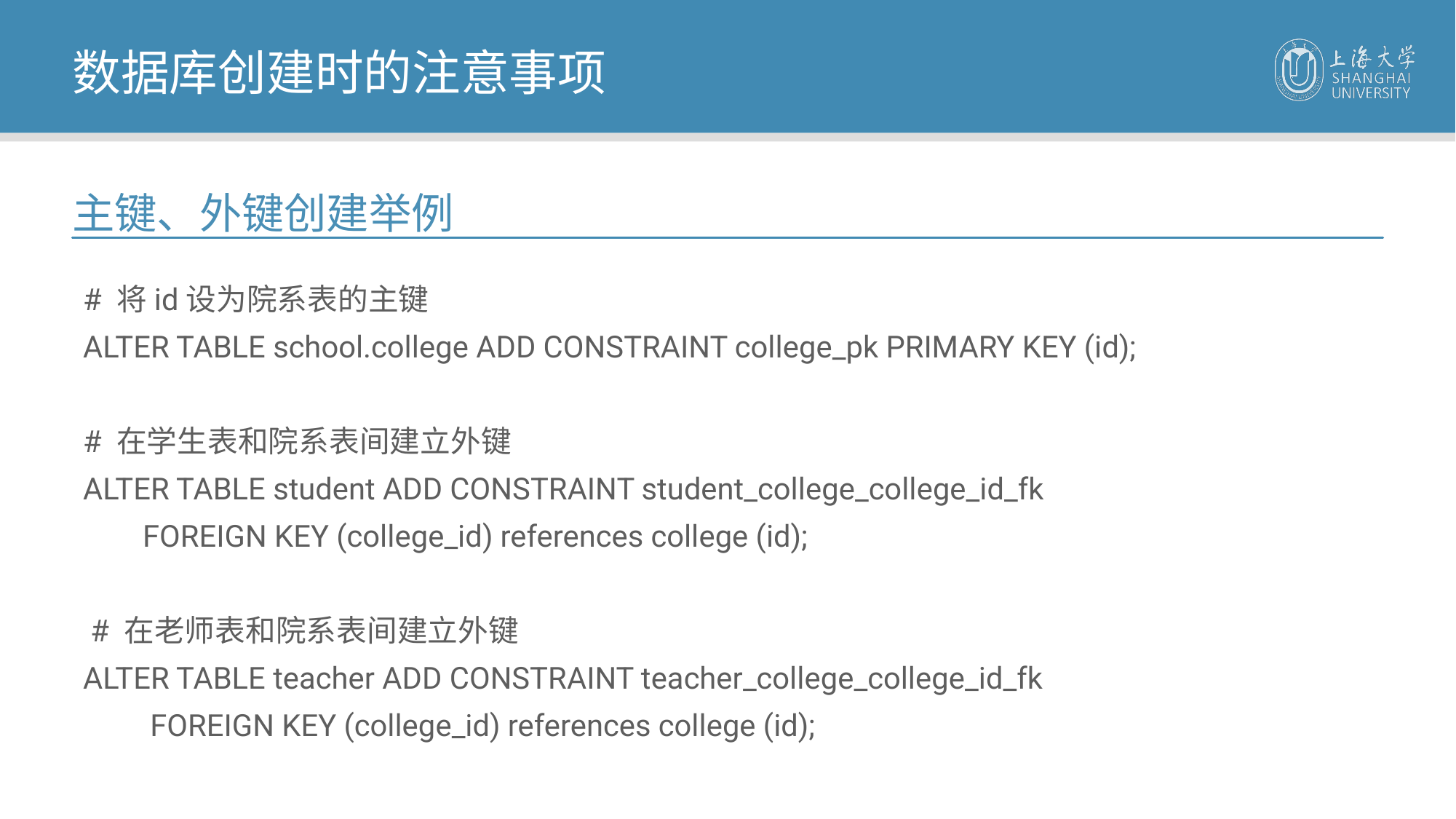

数据库创建时的注意事项
主键、外键创建举例
# 将id设为院系表的主键
ALTER TABLE school.college ADD CONSTRAINT college_pk PRIMARY KEY (id);

# 在学生表和院系表间建立外键
ALTER TABLE student ADD CONSTRAINT student_college_college_id_fk
        FOREIGN KEY (college_id) references college (id);

 # 在老师表和院系表间建立外键
ALTER TABLE teacher ADD CONSTRAINT teacher_college_college_id_fk
         FOREIGN KEY (college_id) references college (id);